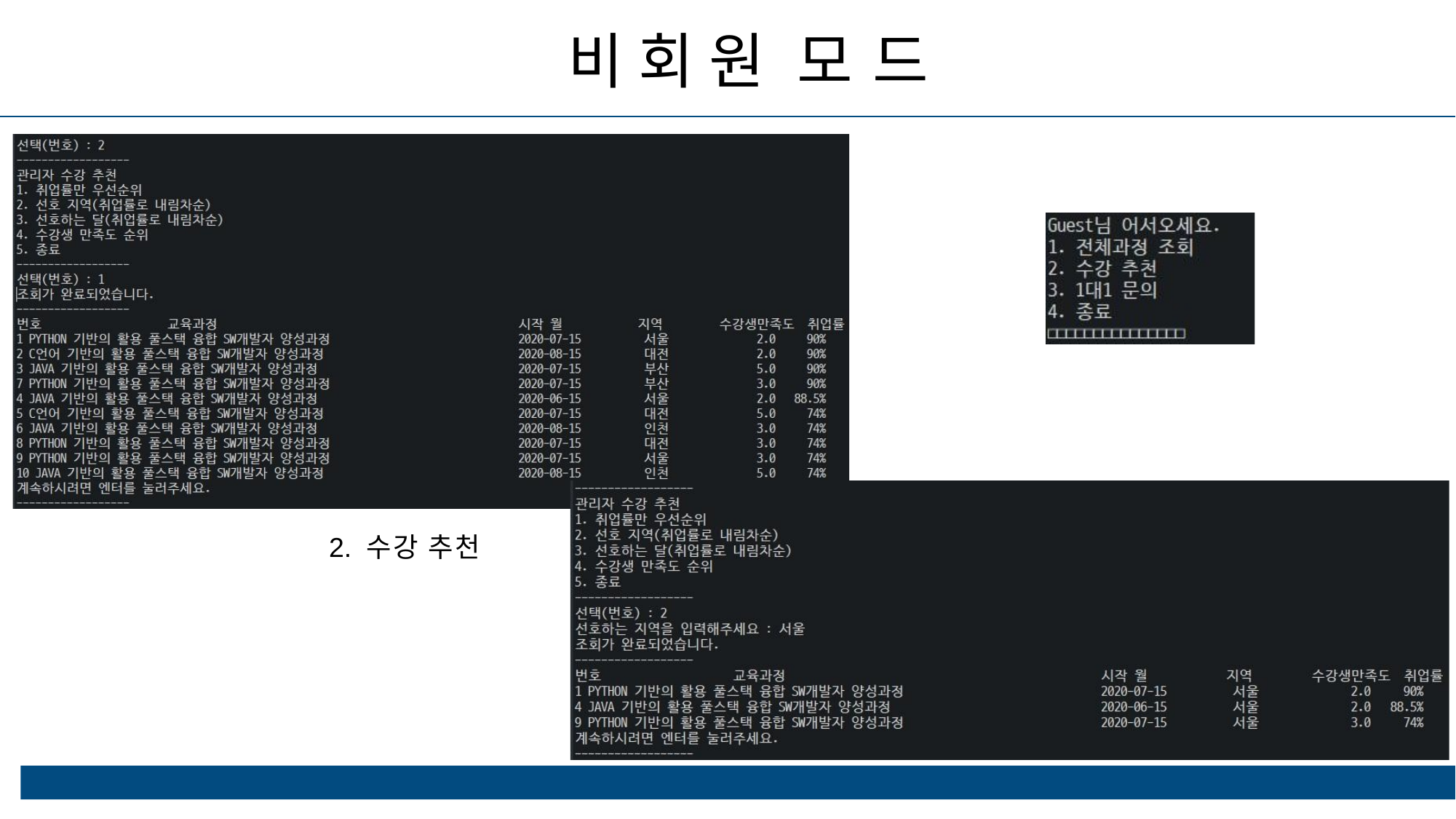

# 비회원 모드

2. 수강 추천

ⓒSaebyeol Yu. Saebyeol’s PowerPoint